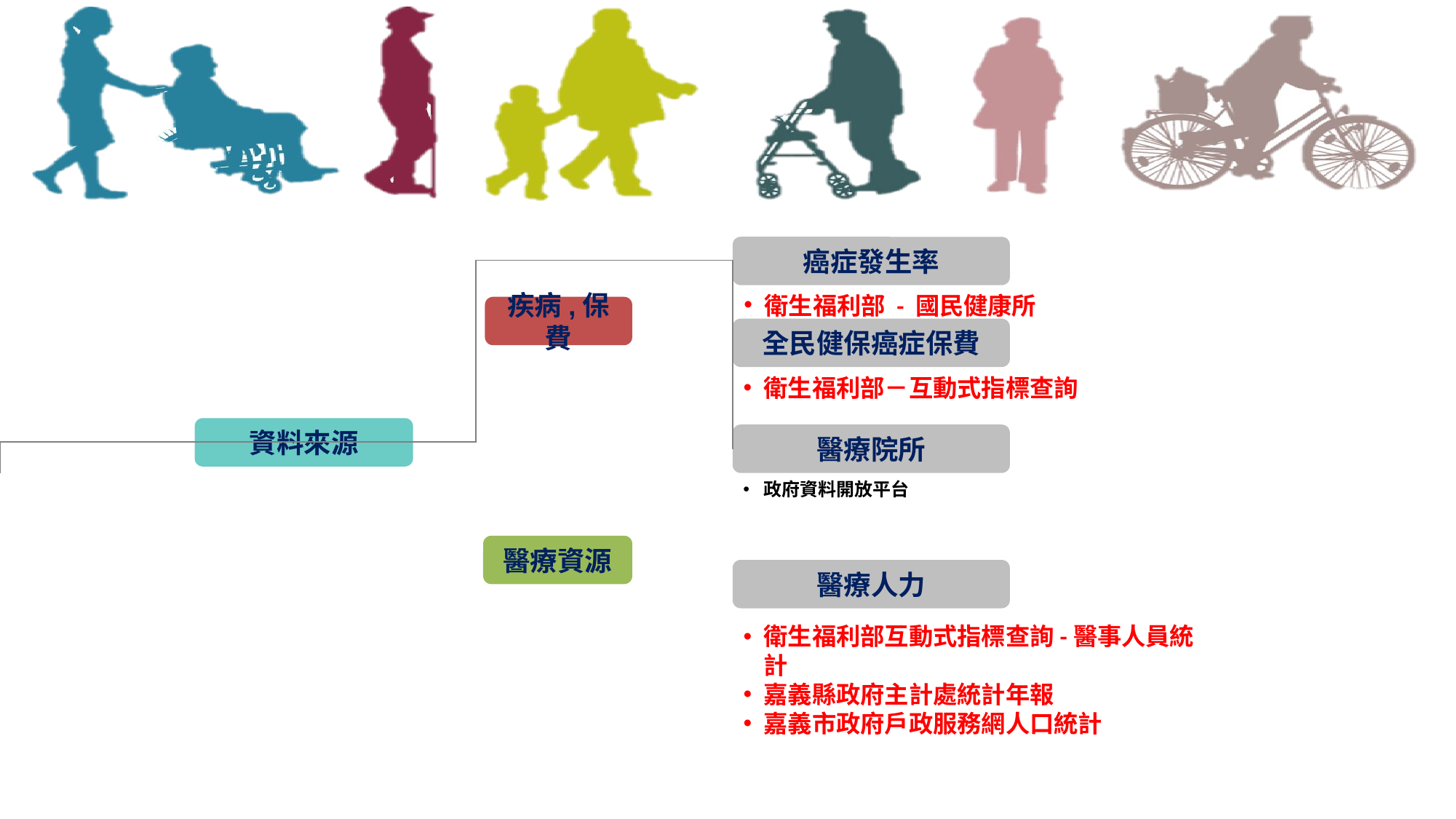

癌症發生率
衛生福利部 - 國民健康所
疾病,保費
全民健保癌症保費
衛生福利部－互動式指標查詢
資料來源
醫療院所
政府資料開放平台
醫療資源
醫療人力
衛生福利部互動式指標查詢-醫事人員統計
嘉義縣政府主計處統計年報
嘉義市政府戶政服務網人口統計